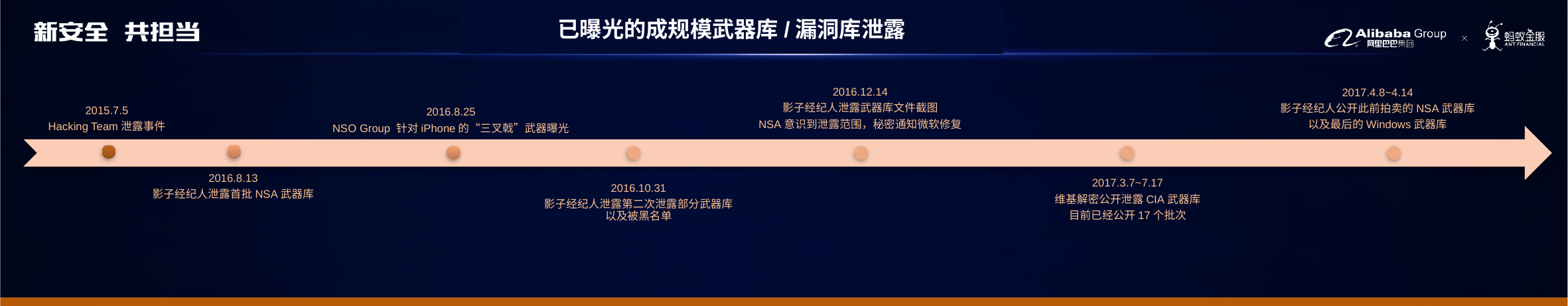

# 已曝光的成规模武器库/漏洞库泄露
2016.12.14
影子经纪人泄露武器库文件截图
NSA意识到泄露范围，秘密通知微软修复
2017.4.8~4.14
影子经纪人公开此前拍卖的NSA武器库
以及最后的Windows武器库
2015.7.5
Hacking Team泄露事件
2016.8.25
NSO Group 针对iPhone的“三叉戟”武器曝光

2016.8.13
影子经纪人泄露首批NSA武器库

2017.3.7~7.17
维基解密公开泄露CIA武器库
目前已经公开17个批次
2016.10.31
影子经纪人泄露第二次泄露部分武器库以及被黑名单